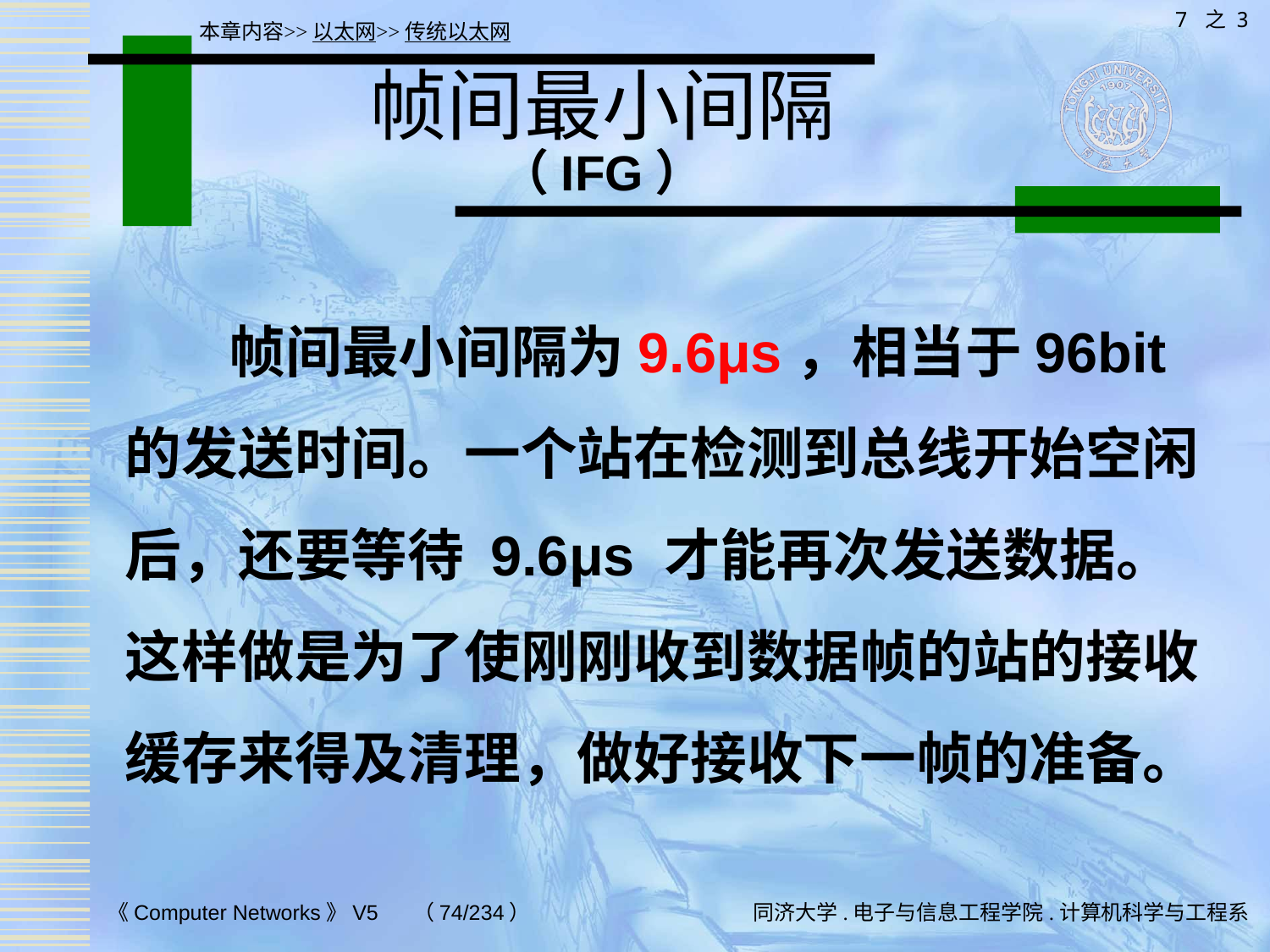

7 之 3
本章内容>>以太网>>传统以太网
# 帧间最小间隔 （IFG）
       帧间最小间隔为9.6μs，相当于96bit的发送时间。一个站在检测到总线开始空闲后，还要等待 9.6μs 才能再次发送数据。这样做是为了使刚刚收到数据帧的站的接收缓存来得及清理，做好接收下一帧的准备。